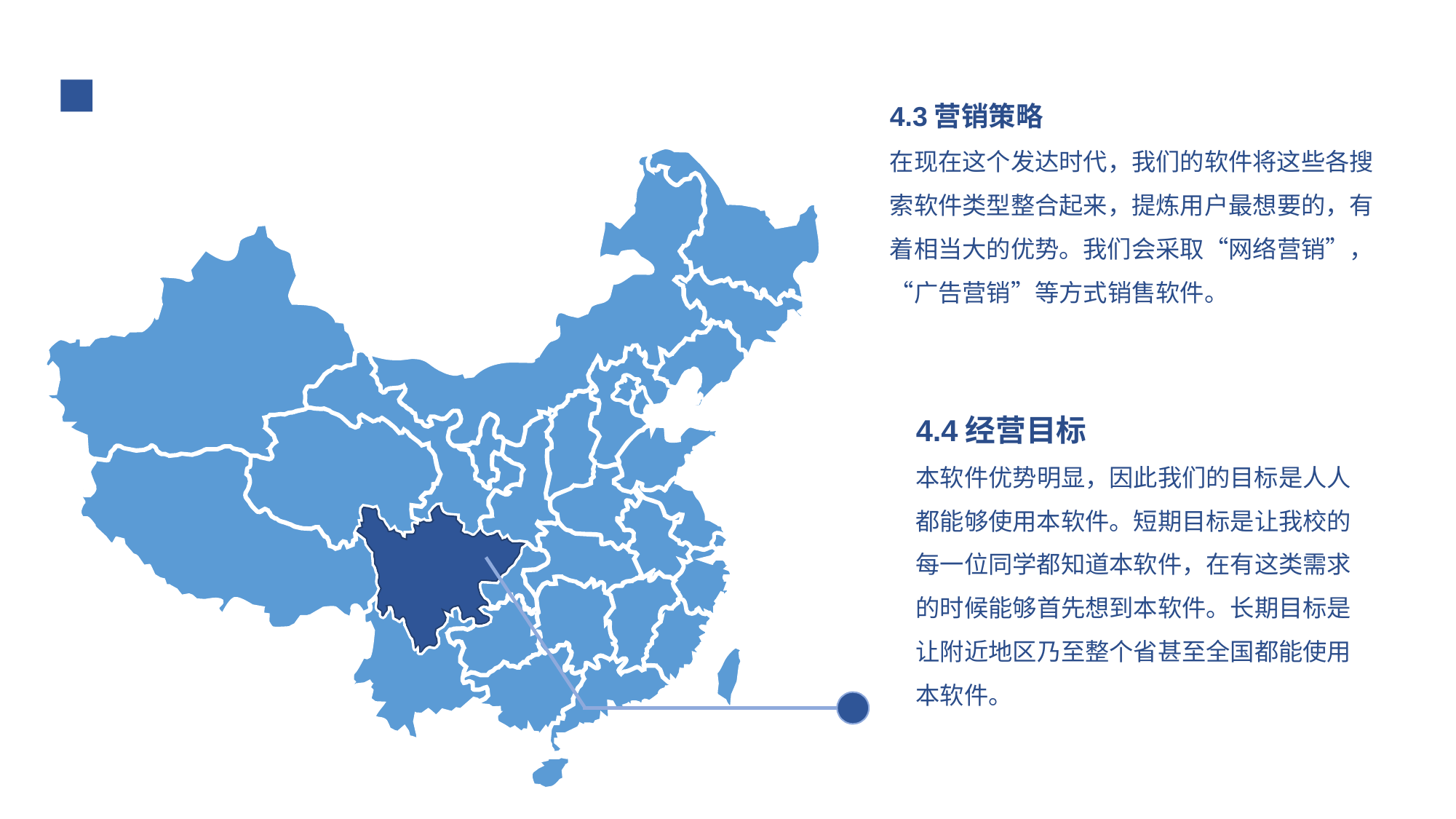

4.3营销策略
在现在这个发达时代，我们的软件将这些各搜索软件类型整合起来，提炼用户最想要的，有着相当大的优势。我们会采取“网络营销”，“广告营销”等方式销售软件。

4.4经营目标
本软件优势明显，因此我们的目标是人人都能够使用本软件。短期目标是让我校的每一位同学都知道本软件，在有这类需求的时候能够首先想到本软件。长期目标是让附近地区乃至整个省甚至全国都能使用本软件。